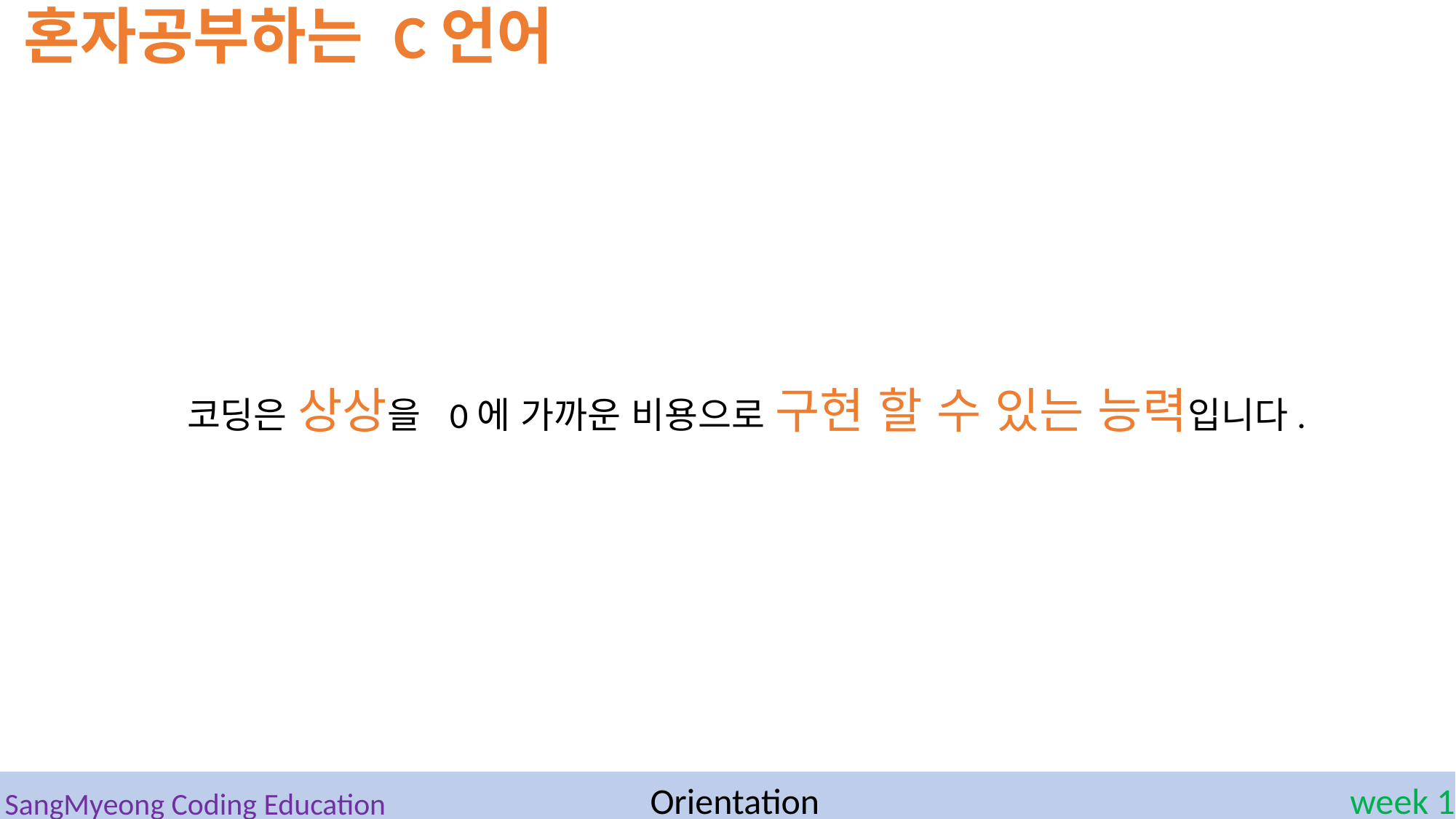

혼자공부하는 C언어
코딩은 상상을  0에 가까운 비용으로 구현 할 수 있는 능력입니다.

Orientation
# SangMyeong Coding Education
week 1